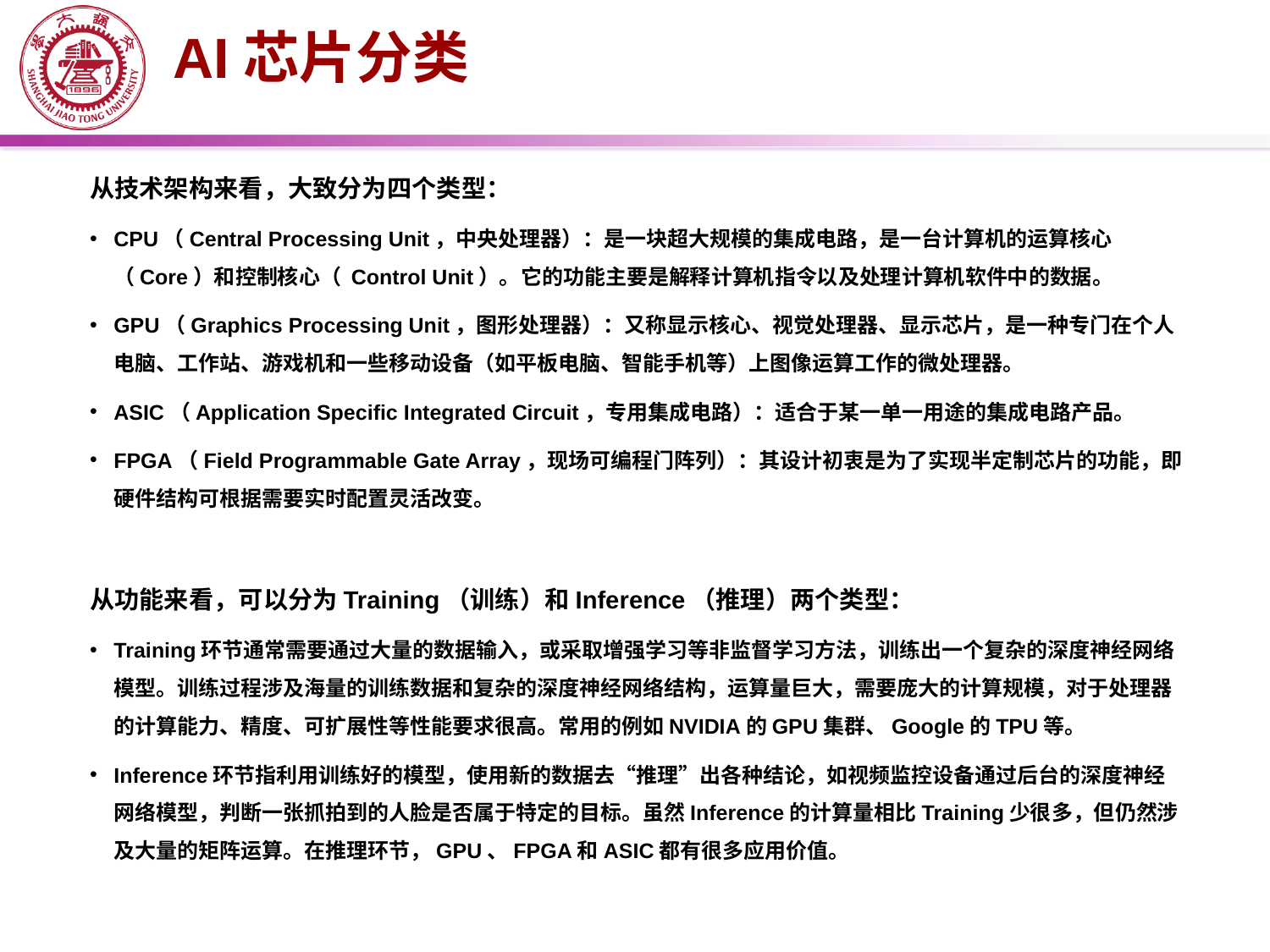

AI芯片分类
从技术架构来看，大致分为四个类型：
CPU（Central Processing Unit，中央处理器）：是一块超大规模的集成电路，是一台计算机的运算核心（Core）和控制核心（ Control Unit）。它的功能主要是解释计算机指令以及处理计算机软件中的数据。
GPU（Graphics Processing Unit，图形处理器）：又称显示核心、视觉处理器、显示芯片，是一种专门在个人电脑、工作站、游戏机和一些移动设备（如平板电脑、智能手机等）上图像运算工作的微处理器。
ASIC（Application Specific Integrated Circuit，专用集成电路）：适合于某一单一用途的集成电路产品。
FPGA（Field Programmable Gate Array，现场可编程门阵列）：其设计初衷是为了实现半定制芯片的功能，即硬件结构可根据需要实时配置灵活改变。

从功能来看，可以分为Training（训练）和Inference（推理）两个类型：
Training环节通常需要通过大量的数据输入，或采取增强学习等非监督学习方法，训练出一个复杂的深度神经网络模型。训练过程涉及海量的训练数据和复杂的深度神经网络结构，运算量巨大，需要庞大的计算规模，对于处理器的计算能力、精度、可扩展性等性能要求很高。常用的例如NVIDIA的GPU集群、Google的TPU等。
Inference环节指利用训练好的模型，使用新的数据去“推理”出各种结论，如视频监控设备通过后台的深度神经网络模型，判断一张抓拍到的人脸是否属于特定的目标。虽然Inference的计算量相比Training少很多，但仍然涉及大量的矩阵运算。在推理环节，GPU、FPGA和ASIC都有很多应用价值。